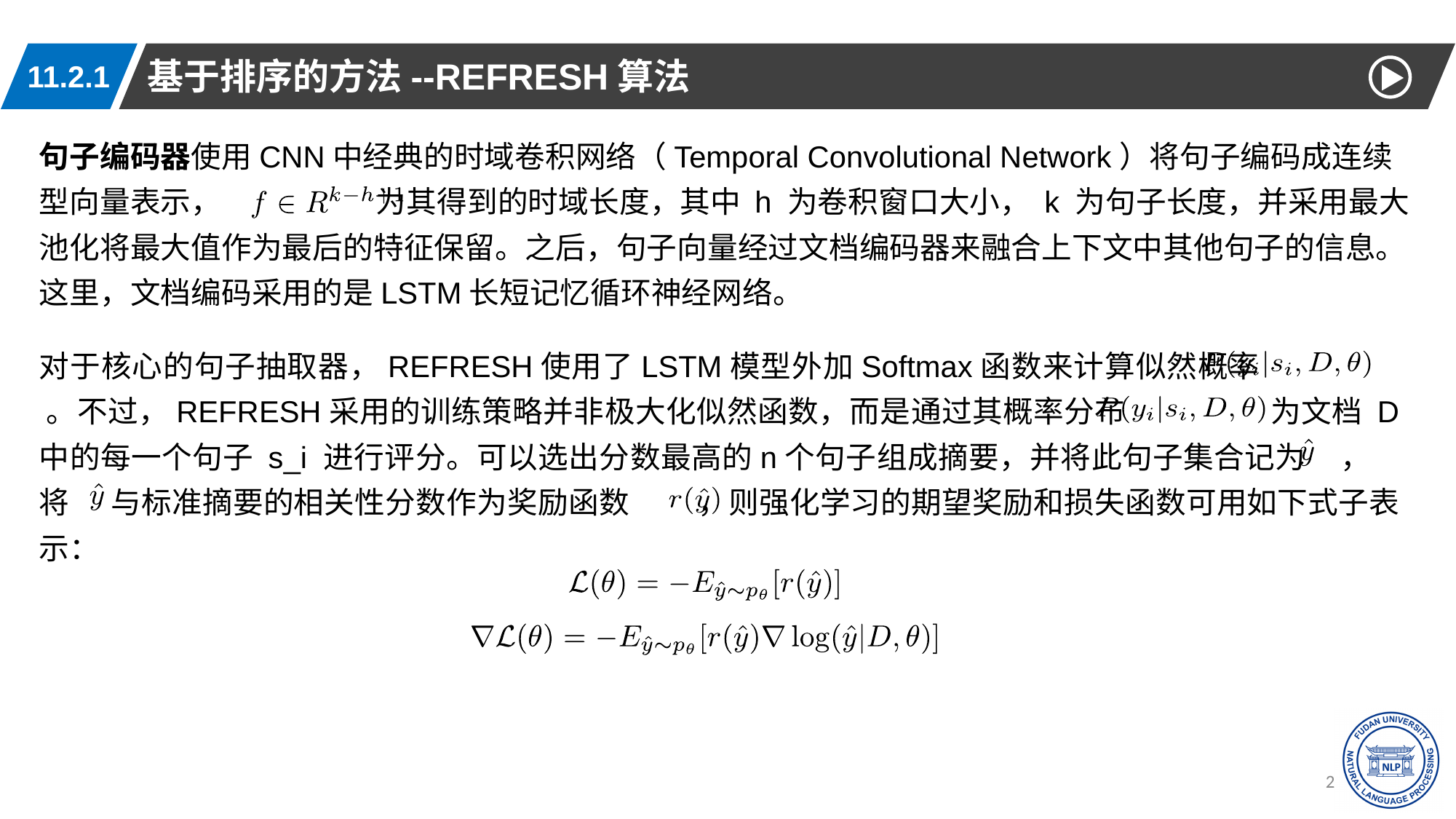

基于排序的方法--REFRESH算法
11.2.1

句子编码器使用CNN中经典的时域卷积网络（Temporal Convolutional Network）将句子编码成连续型向量表示，                       为其得到的时域长度，其中 h 为卷积窗口大小， k 为句子长度，并采用最大池化将最大值作为最后的特征保留。之后，句子向量经过文档编码器来融合上下文中其他句子的信息。这里，文档编码采用的是LSTM长短记忆循环神经网络。

对于核心的句子抽取器，REFRESH使用了LSTM模型外加Softmax函数来计算似然概率                     。不过，REFRESH采用的训练策略并非极大化似然函数，而是通过其概率分布                     为文档 D 中的每一个句子 s_i 进行评分。可以选出分数最高的n个句子组成摘要，并将此句子集合记为     ，     将      与标准摘要的相关性分数作为奖励函数          ，则强化学习的期望奖励和损失函数可用如下式子表示：

22